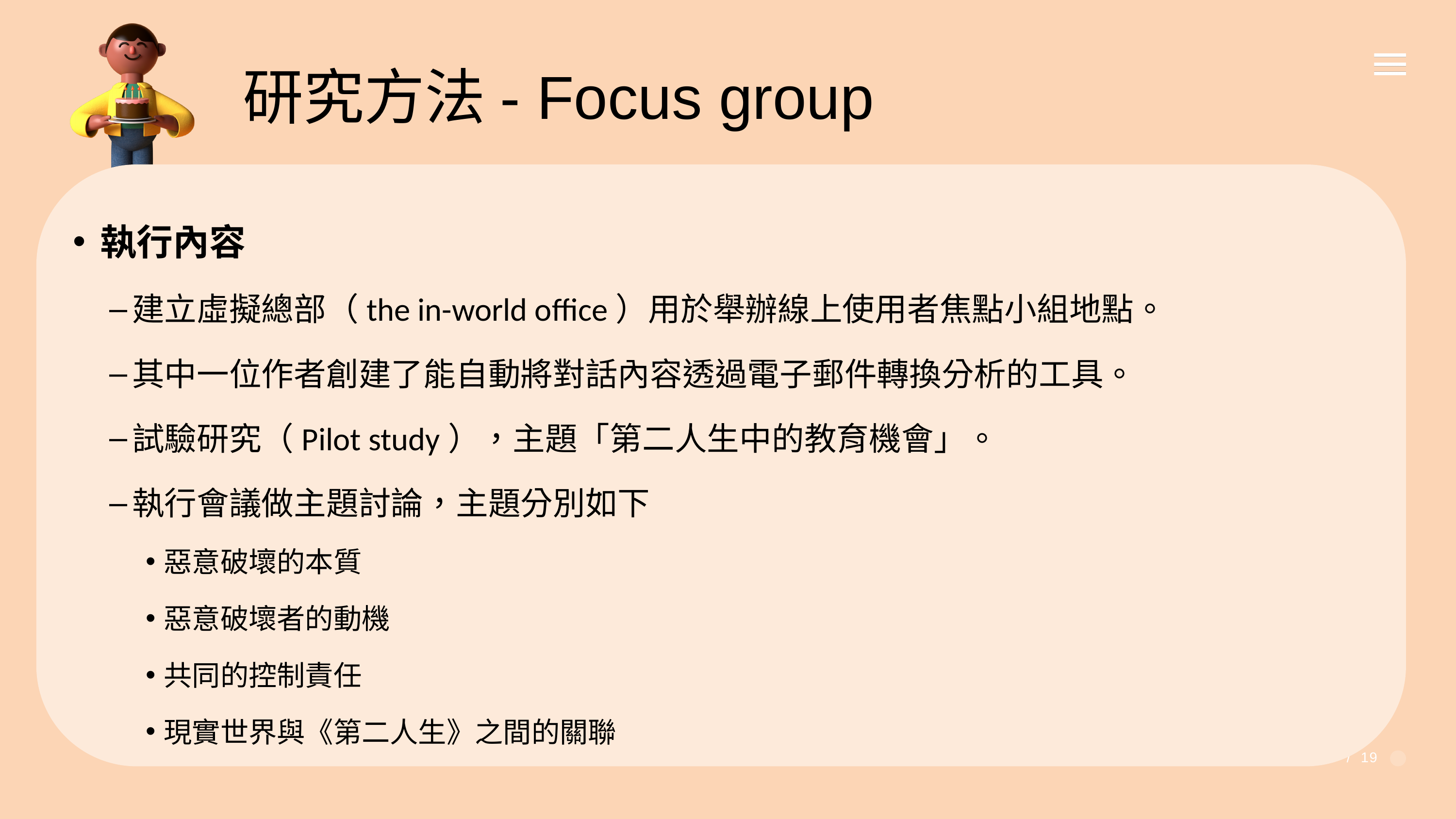

研究方法- Focus group

執行內容
建立虛擬總部（the in-world office）用於舉辦線上使用者焦點小組地點。
其中一位作者創建了能自動將對話內容透過電子郵件轉換分析的工具。
試驗研究（Pilot study），主題「第二人生中的教育機會」。
執行會議做主題討論，主題分別如下
惡意破壞的本質
惡意破壞者的動機
共同的控制責任
現實世界與《第二人生》之間的關聯

03  /  19